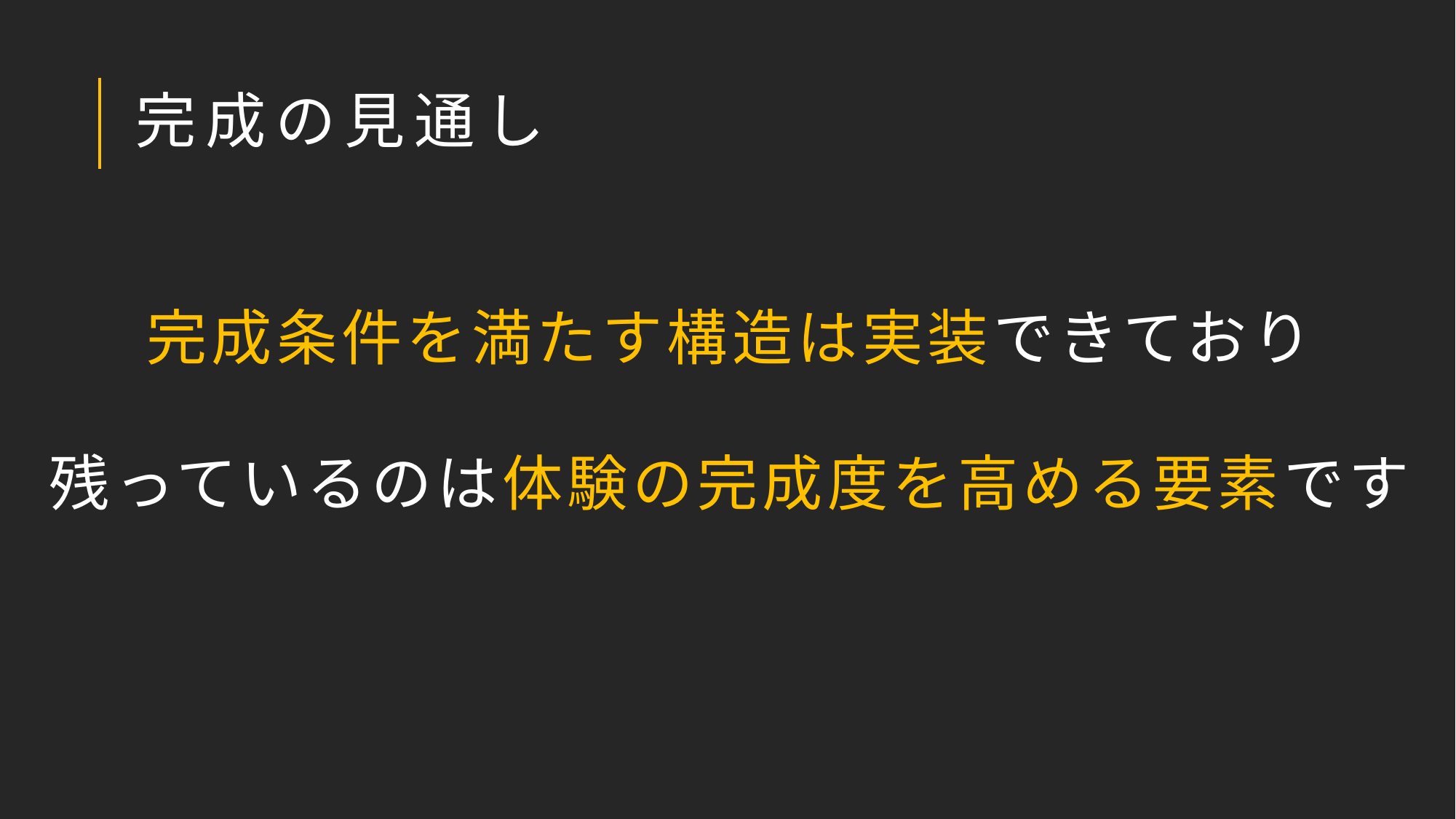

# 完成の見通し
完成条件を満たす構造は実装できており

残っているのは体験の完成度を高める要素です